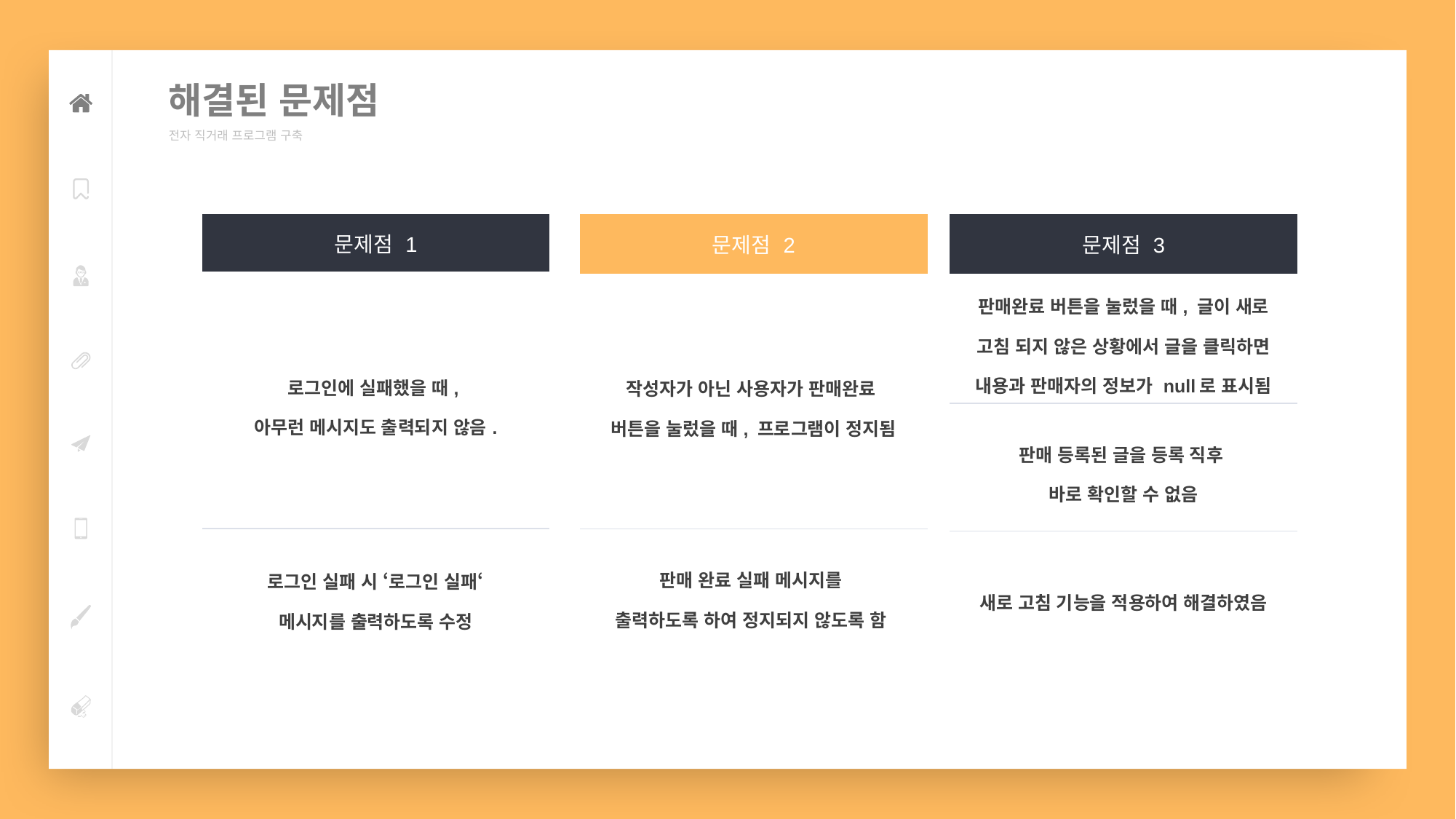

해결된 문제점
전자 직거래 프로그램 구축

| 문제점 1 |
| --- |
| 로그인에 실패했을 때, 아무런 메시지도 출력되지 않음. |
| 로그인 실패 시 ‘로그인 실패‘ 메시지를 출력하도록 수정 |
| 문제점 2 |
| --- |
| 작성자가 아닌 사용자가 판매완료 버튼을 눌렀을 때, 프로그램이 정지됨 |
| 판매 완료 실패 메시지를 출력하도록 하여 정지되지 않도록 함 |
| 문제점 3 |
| --- |
| 판매완료 버튼을 눌렀을 때, 글이 새로 고침 되지 않은 상황에서 글을 클릭하면 내용과 판매자의 정보가 null로 표시됨 |
| 판매 등록된 글을 등록 직후 바로 확인할 수 없음 |
| 새로 고침 기능을 적용하여 해결하였음 |